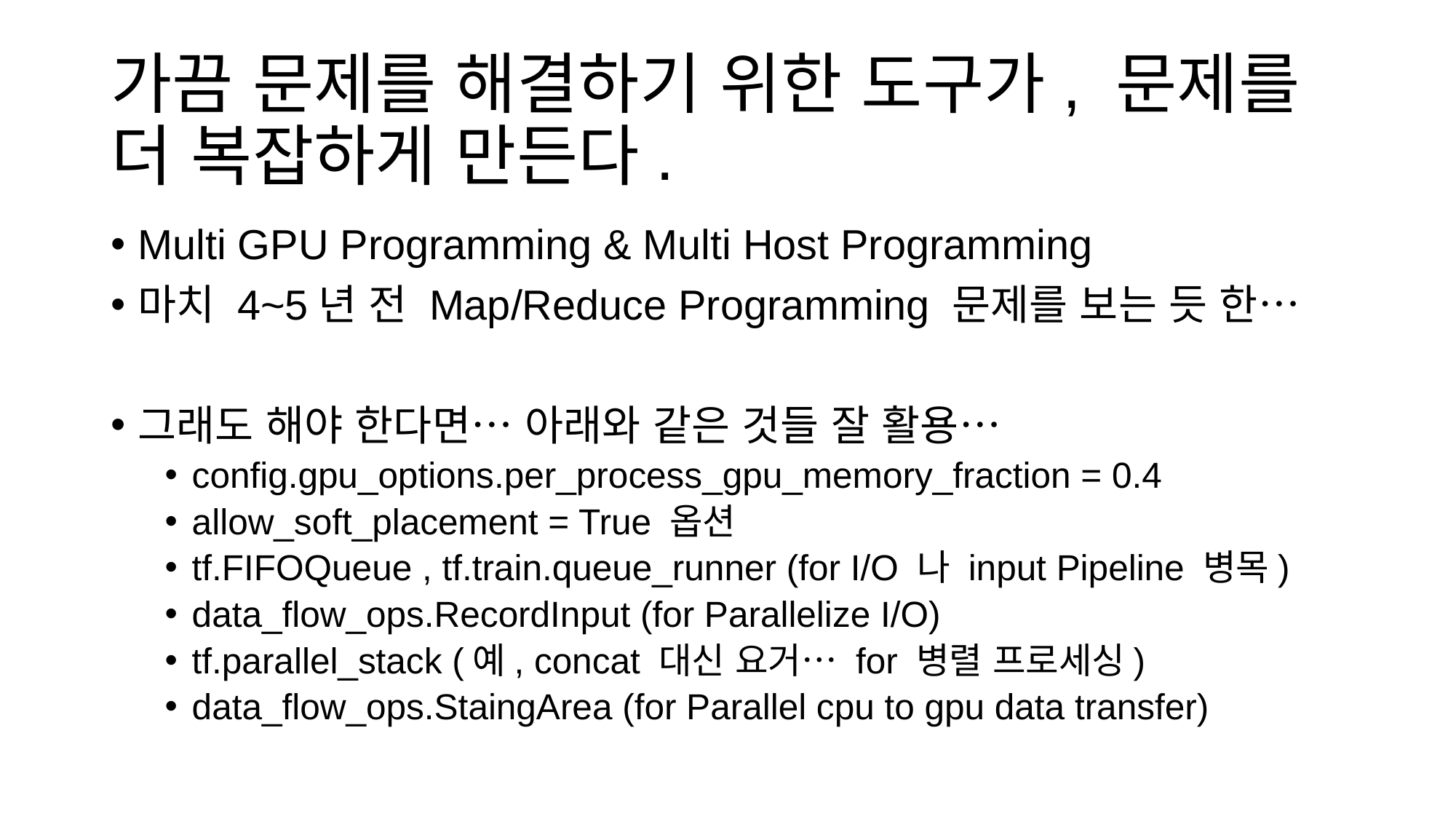

# 가끔 문제를 해결하기 위한 도구가, 문제를 더 복잡하게 만든다.
Multi GPU Programming & Multi Host Programming
마치 4~5년 전 Map/Reduce Programming 문제를 보는 듯 한…

그래도 해야 한다면… 아래와 같은 것들 잘 활용…
config.gpu_options.per_process_gpu_memory_fraction = 0.4
allow_soft_placement = True 옵션
tf.FIFOQueue , tf.train.queue_runner (for I/O 나 input Pipeline 병목)
data_flow_ops.RecordInput (for Parallelize I/O)
tf.parallel_stack (예, concat 대신 요거… for 병렬 프로세싱)
data_flow_ops.StaingArea (for Parallel cpu to gpu data transfer)